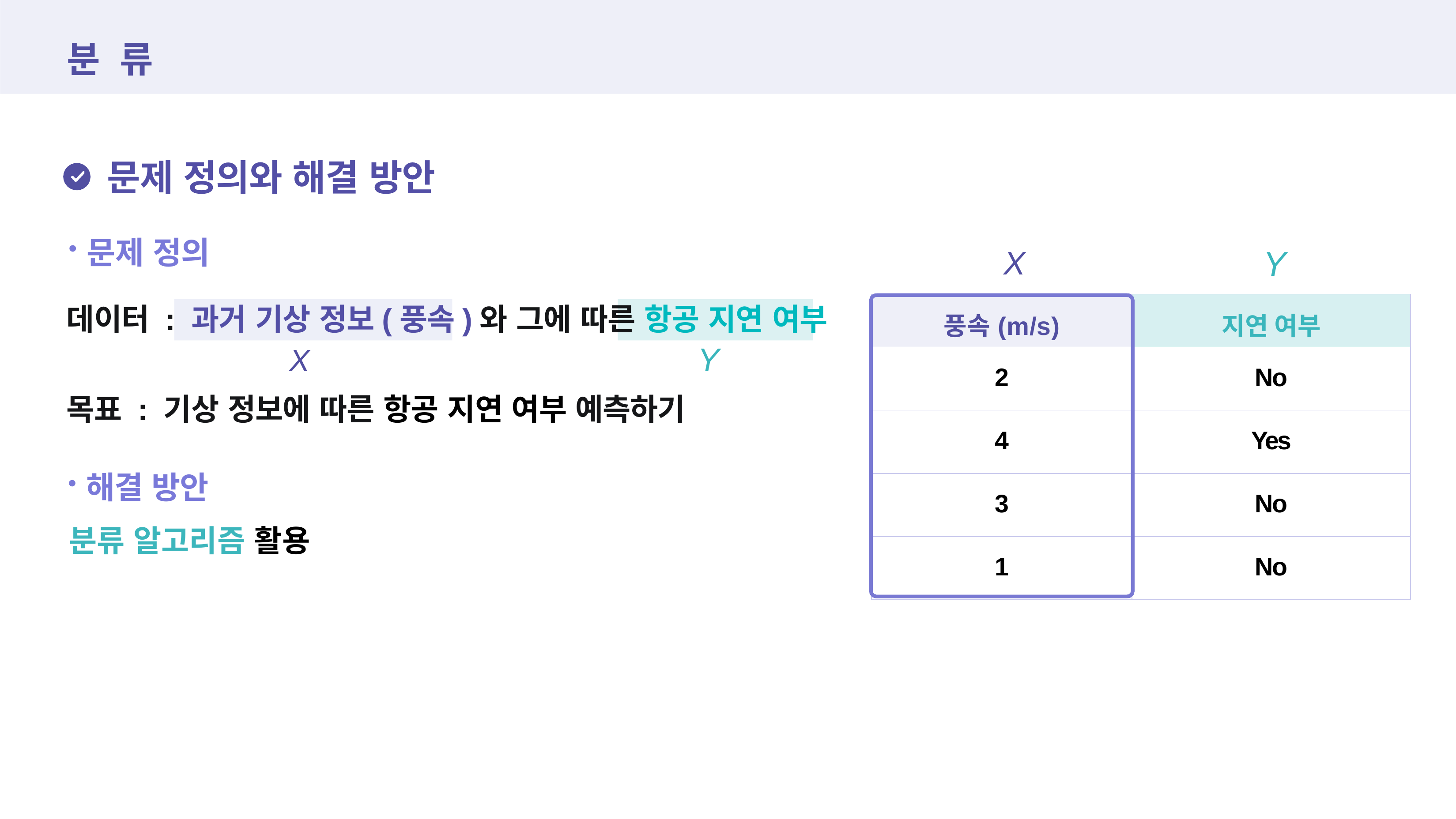

# 분  류
문제 정의와 해결 방안

문제 정의
Y
X
| 풍속(m/s) | 지연 여부 |
| --- | --- |
| 2 | No |
| 4 | Yes |
| 3 | No |
| 1 | No |

데이터 : 과거 기상 정보(풍속)와 그에 따른 항공 지연 여부

Y
X
목표 : 기상 정보에 따른 항공 지연 여부 예측하기
해결 방안
분류 알고리즘 활용